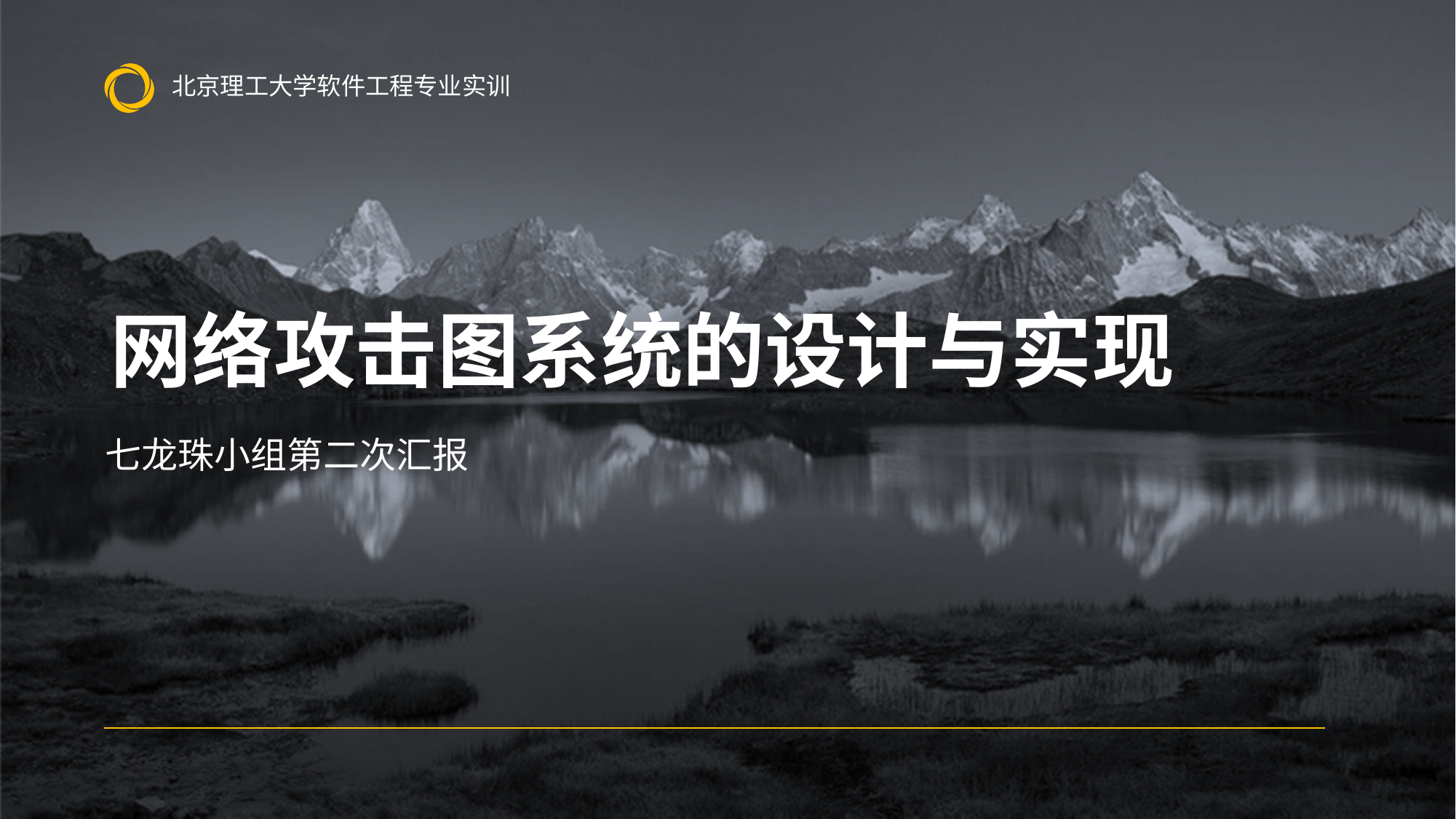

北京理工大学软件工程专业实训
网络攻击图系统的设计与实现
七龙珠小组第二次汇报